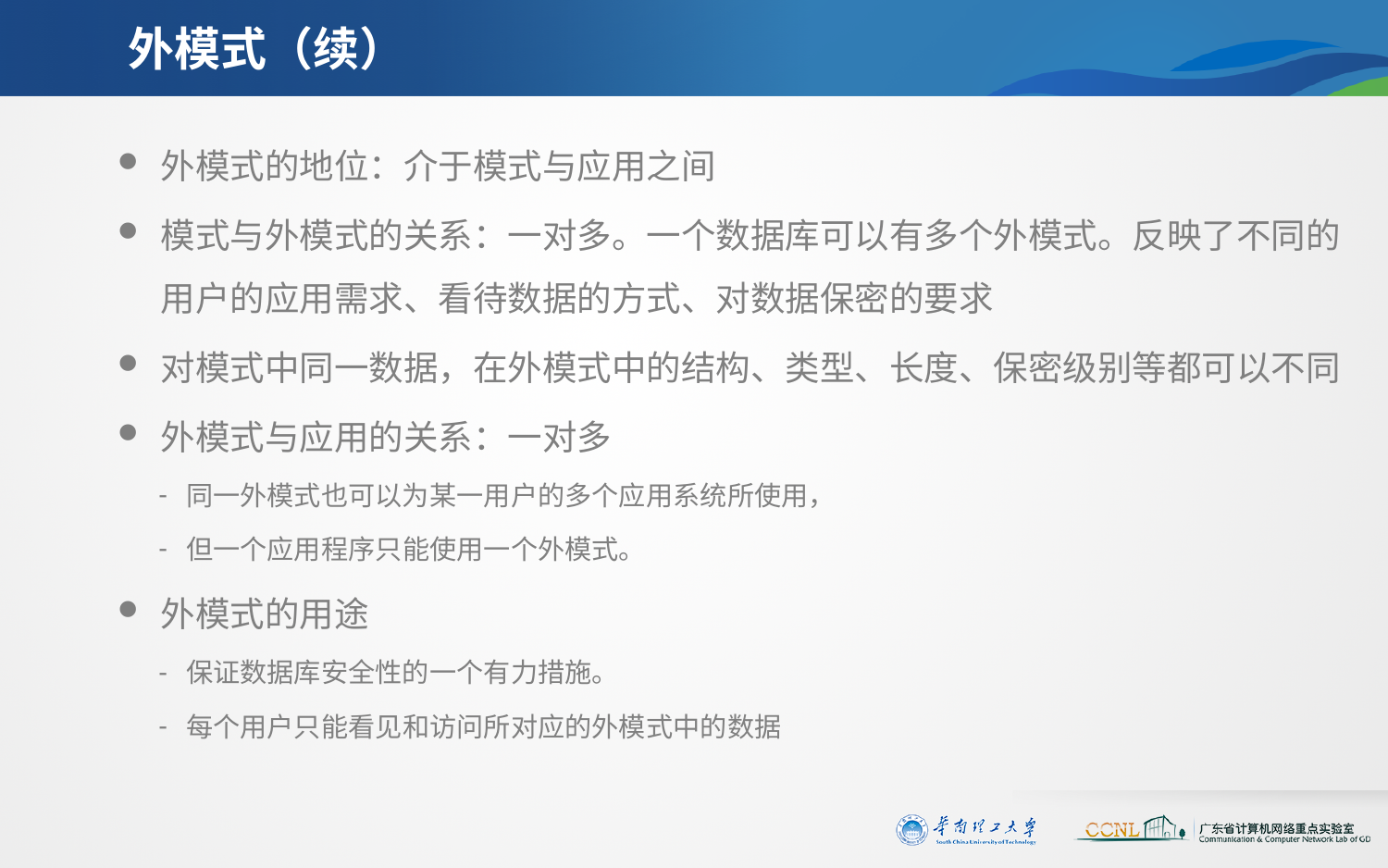

# 外模式（续）
外模式的地位：介于模式与应用之间
模式与外模式的关系：一对多。一个数据库可以有多个外模式。反映了不同的用户的应用需求、看待数据的方式、对数据保密的要求
对模式中同一数据，在外模式中的结构、类型、长度、保密级别等都可以不同
外模式与应用的关系：一对多
同一外模式也可以为某一用户的多个应用系统所使用，
但一个应用程序只能使用一个外模式。
外模式的用途
保证数据库安全性的一个有力措施。
每个用户只能看见和访问所对应的外模式中的数据